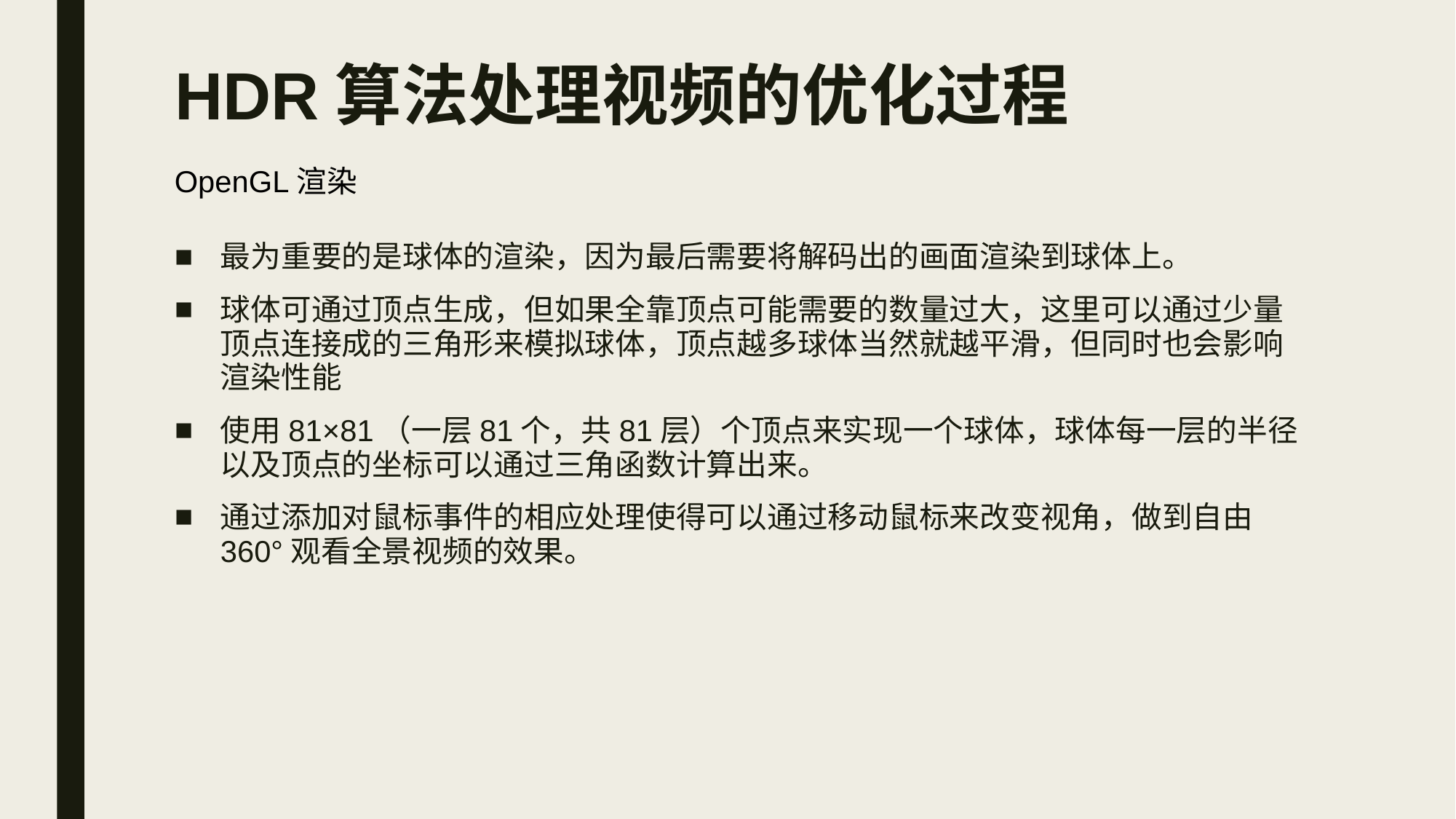

HDR算法处理视频的优化过程
OpenGL渲染
最为重要的是球体的渲染，因为最后需要将解码出的画面渲染到球体上。
球体可通过顶点生成，但如果全靠顶点可能需要的数量过大，这里可以通过少量顶点连接成的三角形来模拟球体，顶点越多球体当然就越平滑，但同时也会影响渲染性能
使用81×81（一层81个，共81层）个顶点来实现一个球体，球体每一层的半径以及顶点的坐标可以通过三角函数计算出来。
通过添加对鼠标事件的相应处理使得可以通过移动鼠标来改变视角，做到自由360°观看全景视频的效果。